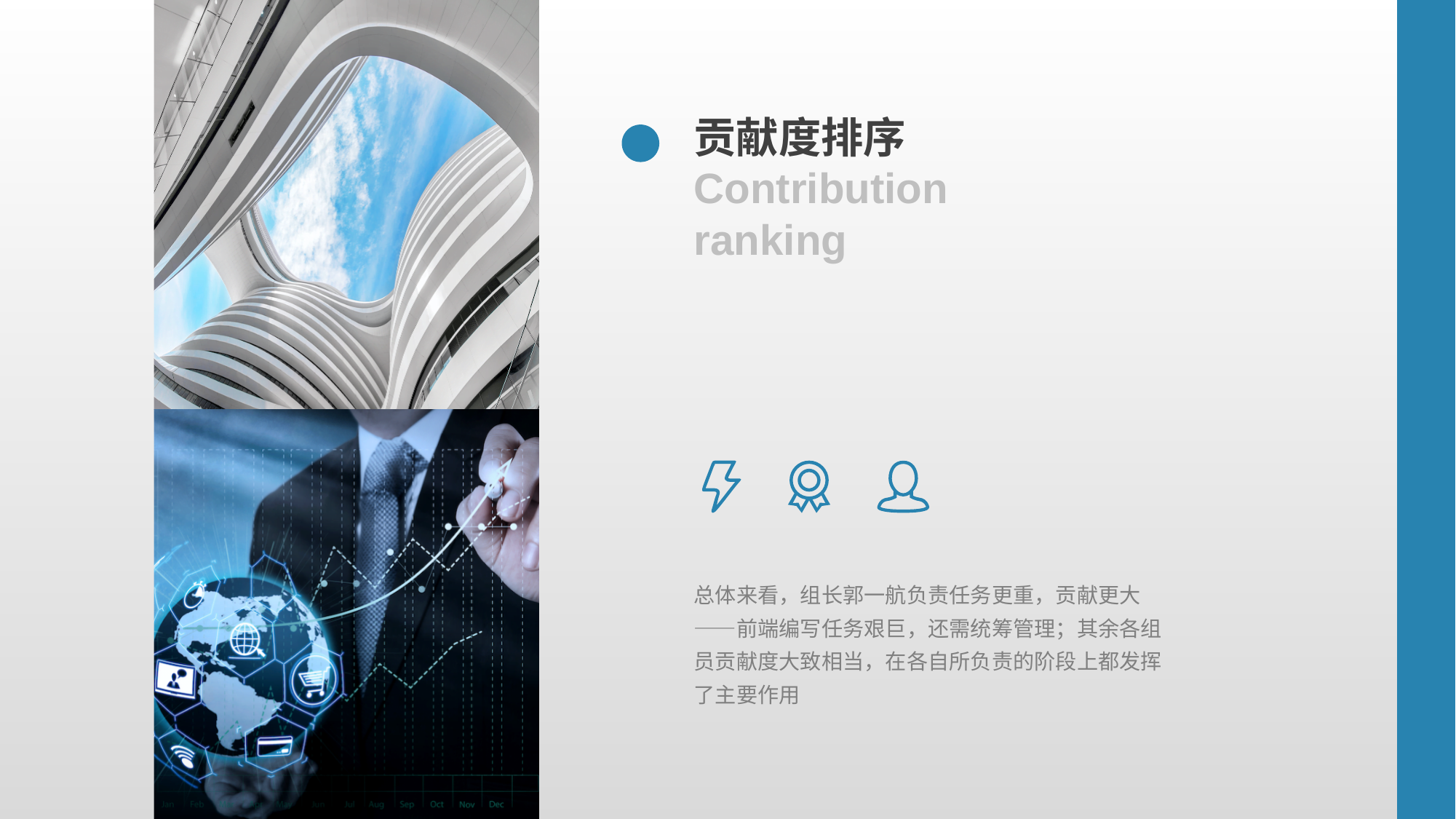

贡献度排序
Contribution ranking

总体来看，组长郭一航负责任务更重，贡献更大——前端编写任务艰巨，还需统筹管理；其余各组员贡献度大致相当，在各自所负责的阶段上都发挥了主要作用